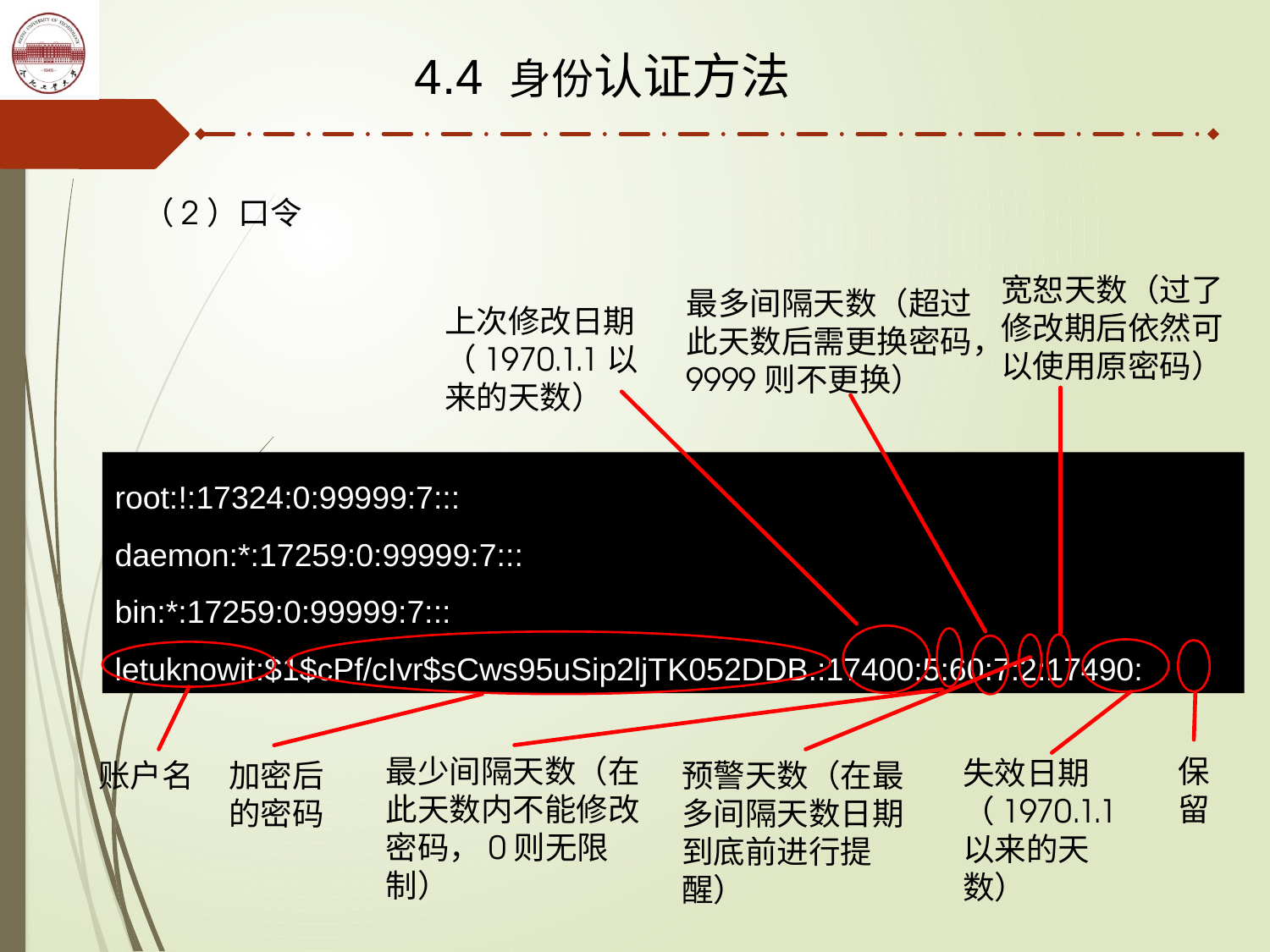

4.4 身份认证方法
（2）口令
宽恕天数（过了修改期后依然可以使用原密码）
最多间隔天数（超过此天数后需更换密码，9999则不更换）
上次修改日期
（1970.1.1以来的天数）
root:!:17324:0:99999:7:::
daemon:*:17259:0:99999:7:::
bin:*:17259:0:99999:7:::
letuknowit:$1$cPf/cIvr$sCws95uSip2ljTK052DDB.:17400:5:60:7:2:17490:

最少间隔天数（在此天数内不能修改密码，0则无限制）
保留
失效日期
（1970.1.1以来的天数）
预警天数（在最多间隔天数日期到底前进行提醒）
加密后的密码
账户名